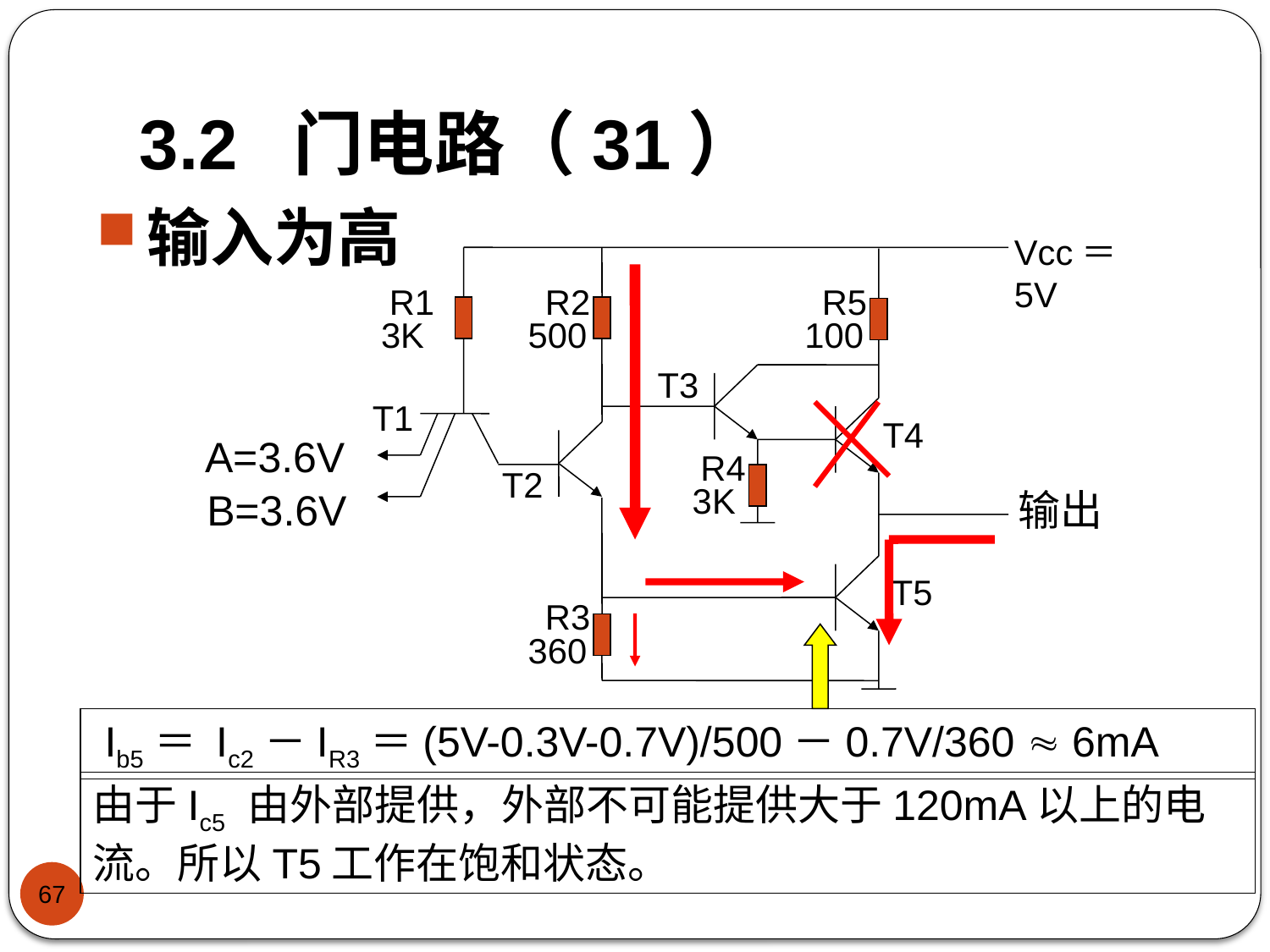

# 3.2  门电路（31）
输入为高
Vcc＝5V

R1
3K
R2
500
R5
100
T3
T1
T4
R4
3K
T2
T5
R3
360

A=3.6V
输出
B=3.6V

 Ib5＝ Ic2－IR3＝(5V-0.3V-0.7V)/500－0.7V/360 ≈ 6mA
由于Ic5 由外部提供，外部不可能提供大于120mA以上的电流。所以T5工作在饱和状态。
67